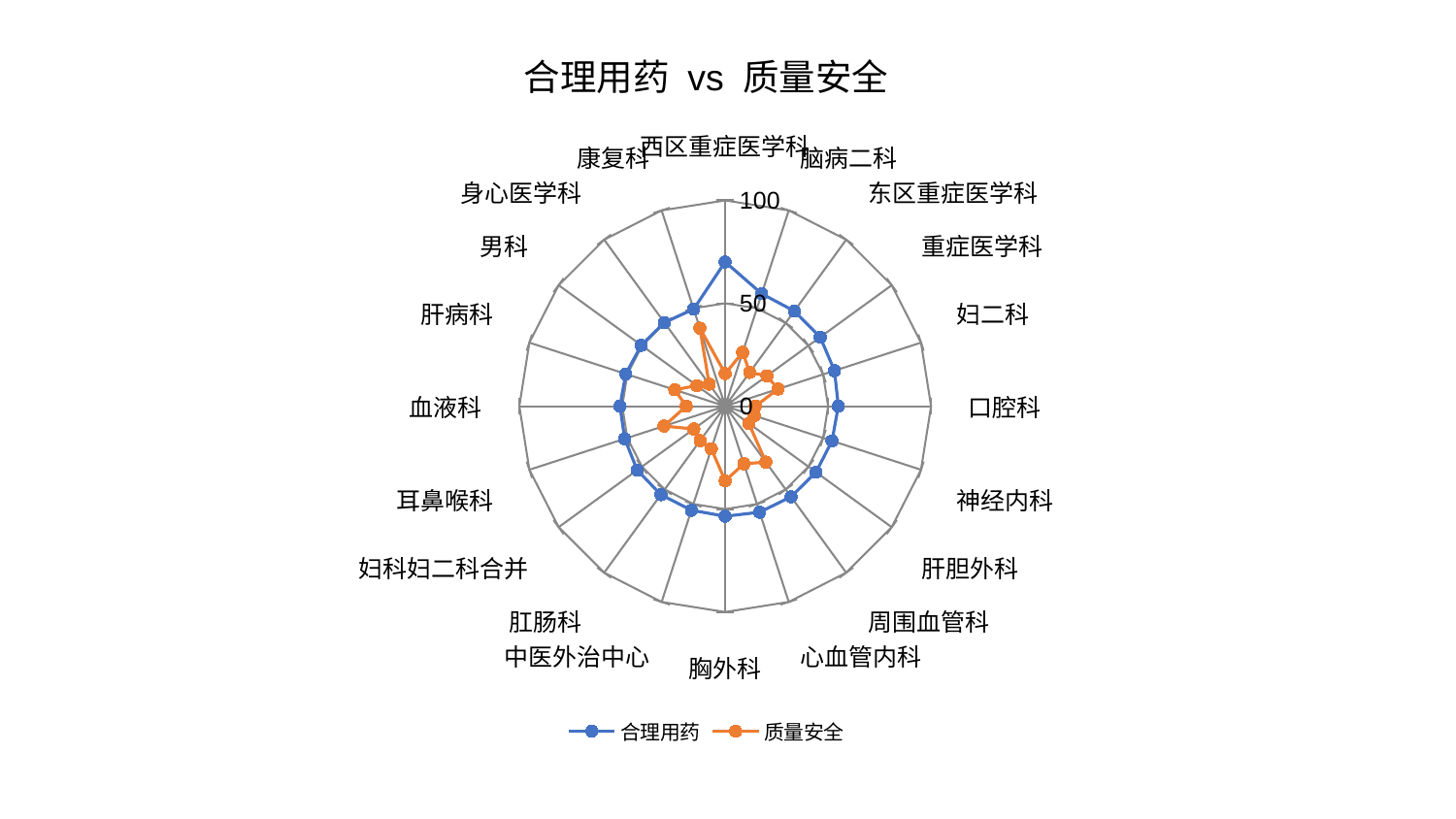

### Chart: 合理用药 vs 质量安全

| Category | 合理用药 | 质量安全 |
|---|---|---|
| 西区重症医学科 | 70.10272687590162 | 15.838783024371821 |
| 脑病二科 | 57.439067407476145 | 27.491261950537222 |
| 东区重症医学科 | 57.14176278521814 | 20.318711247937863 |
| 重症医学科 | 57.0547247727249 | 25.048636418771533 |
| 妇二科 | 55.84059982008003 | 26.990243621314345 |
| 口腔科 | 54.97628499834724 | 14.687175230916475 |
| 神经内科 | 54.58055185314215 | 14.823345187950498 |
| 肝胆外科 | 54.554769488317234 | 14.181729247448786 |
| 周围血管科 | 54.43335165686502 | 33.5991522302423 |
| 心血管内科 | 54.155892312094544 | 29.430062569217835 |
| 胸外科 | 53.48646078116932 | 36.25005599113992 |
| 中医外治中心 | 53.15717073009361 | 21.80058410022414 |
| 肛肠科 | 53.14737011409985 | 20.710711451964308 |
| 妇科妇二科合并 | 52.853542883241346 | 18.86373650866994 |
| 耳鼻喉科 | 51.3374358080178 | 31.268560866977197 |
| 血液科 | 51.10671617785982 | 18.94795906381696 |
| 肝病科 | 50.81323341828407 | 25.75631241488444 |
| 男科 | 50.37363230102019 | 17.00669226398607 |
| 身心医学科 | 50.257544928536134 | 13.200194736168228 |
| 康复科 | 49.59964123346576 | 39.883887559494944 |
114